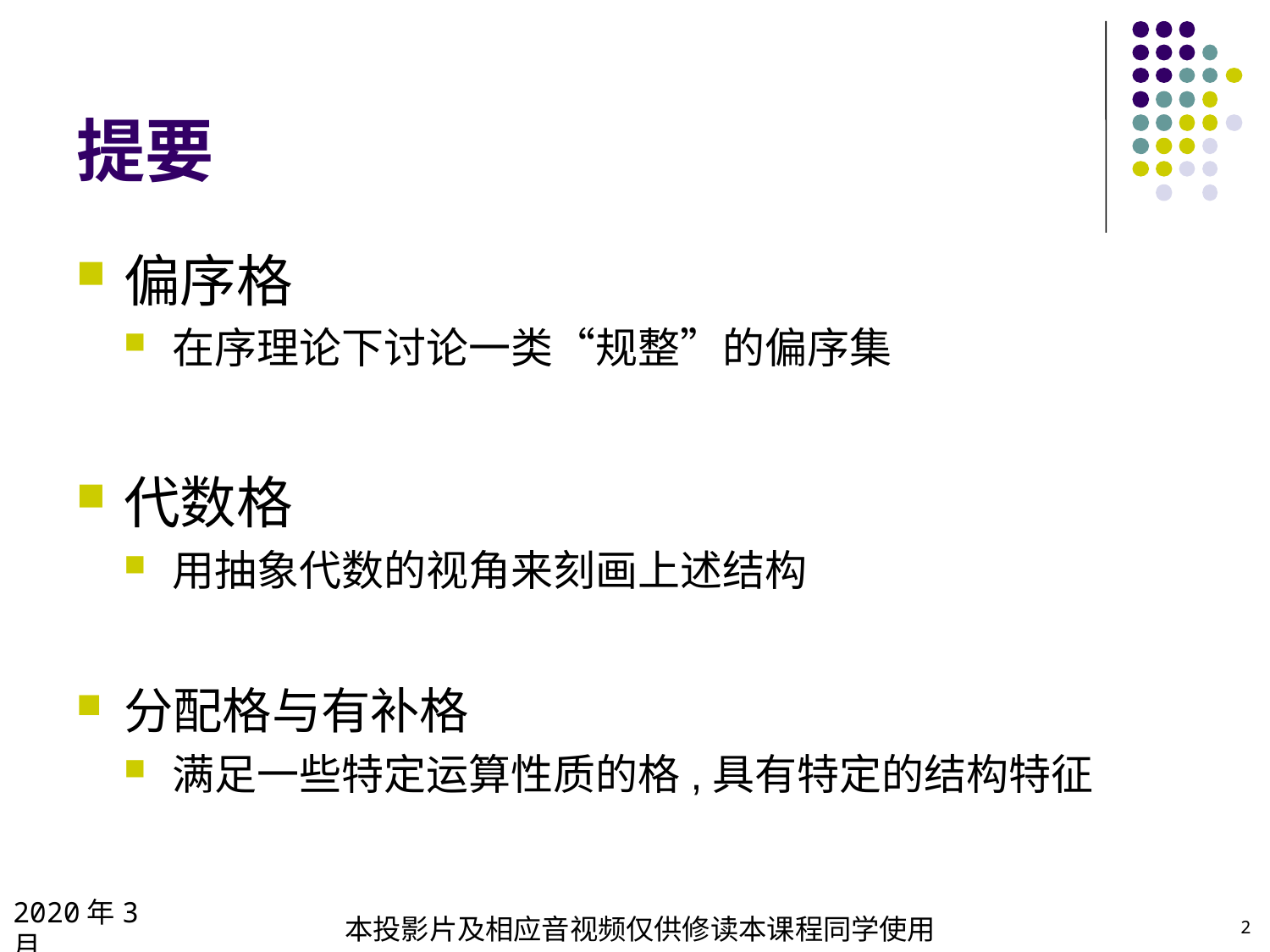

# 提要
偏序格
在序理论下讨论一类“规整”的偏序集

代数格
用抽象代数的视角来刻画上述结构

分配格与有补格
满足一些特定运算性质的格,具有特定的结构特征
2020年3月
本投影片及相应音视频仅供修读本课程同学使用
2